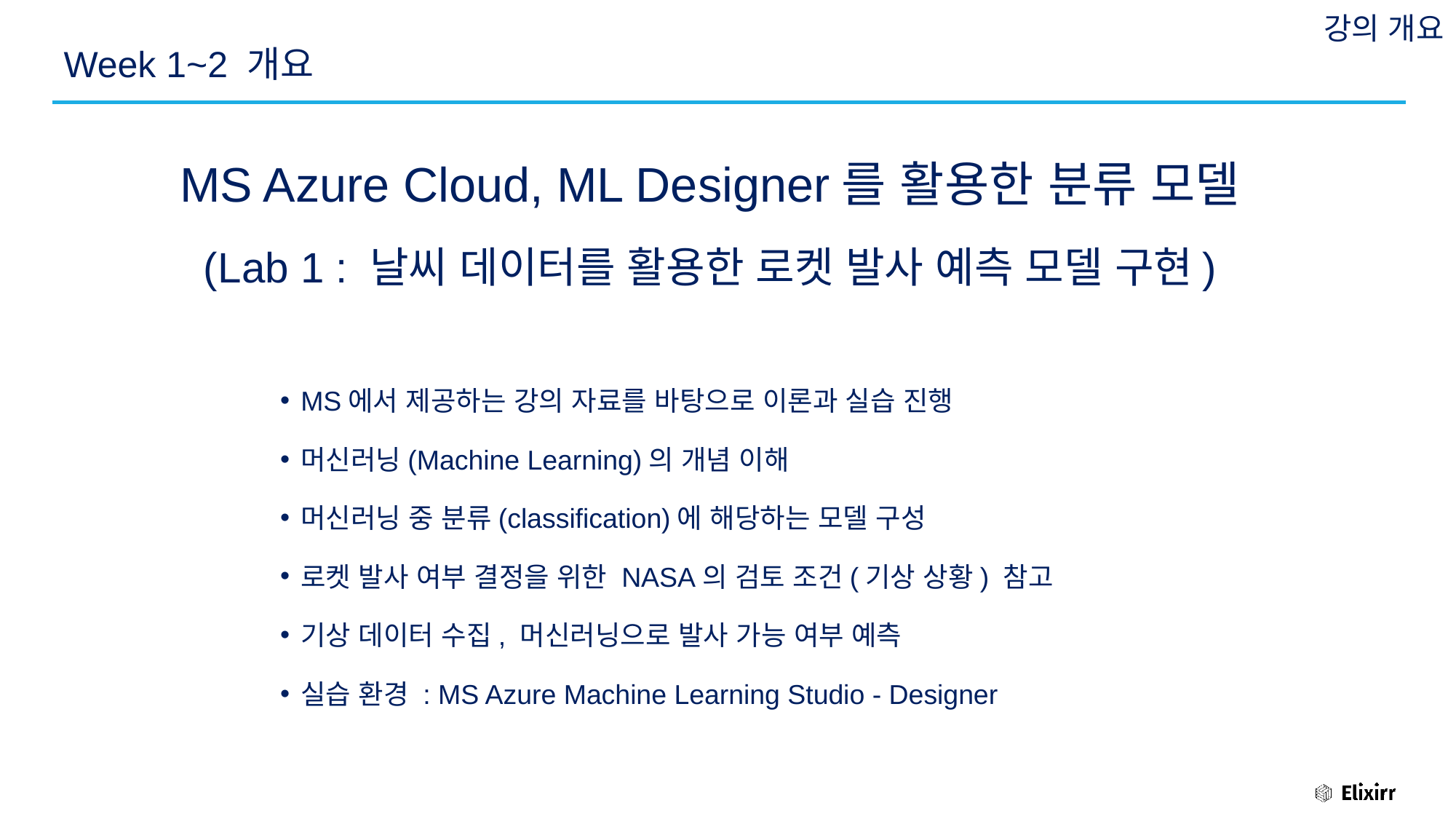

강의 개요
# Week 1~2 개요
MS Azure Cloud, ML Designer를 활용한 분류 모델
(Lab 1 : 날씨 데이터를 활용한 로켓 발사 예측 모델 구현)
MS에서 제공하는 강의 자료를 바탕으로 이론과 실습 진행
머신러닝(Machine Learning)의 개념 이해
머신러닝 중 분류(classification)에 해당하는 모델 구성
로켓 발사 여부 결정을 위한 NASA의 검토 조건(기상 상황) 참고
기상 데이터 수집, 머신러닝으로 발사 가능 여부 예측
실습 환경 : MS Azure Machine Learning Studio - Designer